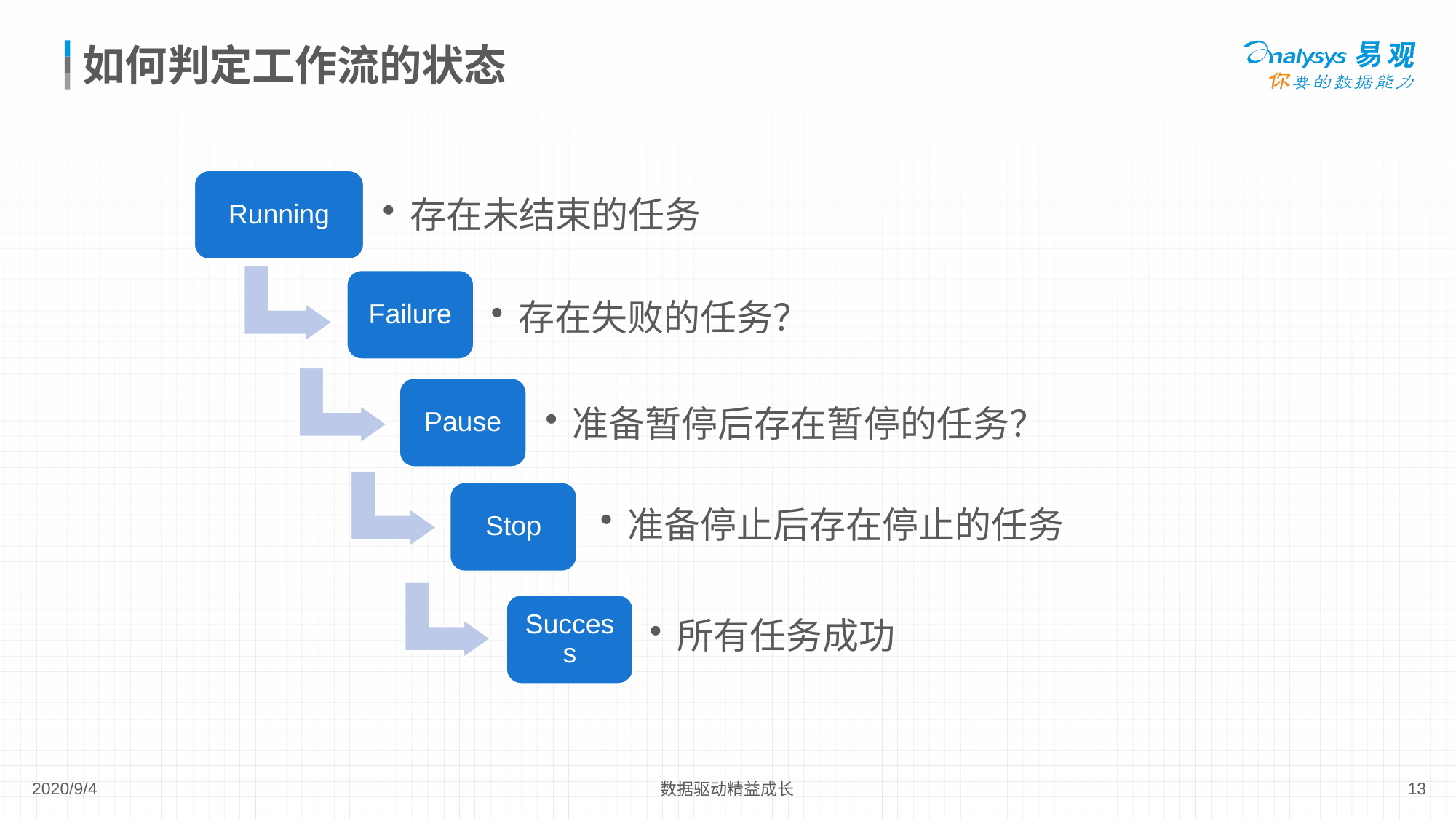

# 如何判定工作流的状态
Running
存在未结束的任务

Failure
存在失败的任务？

Pause
准备暂停后存在暂停的任务？

Stop
准备停止后存在停止的任务

Success
所有任务成功